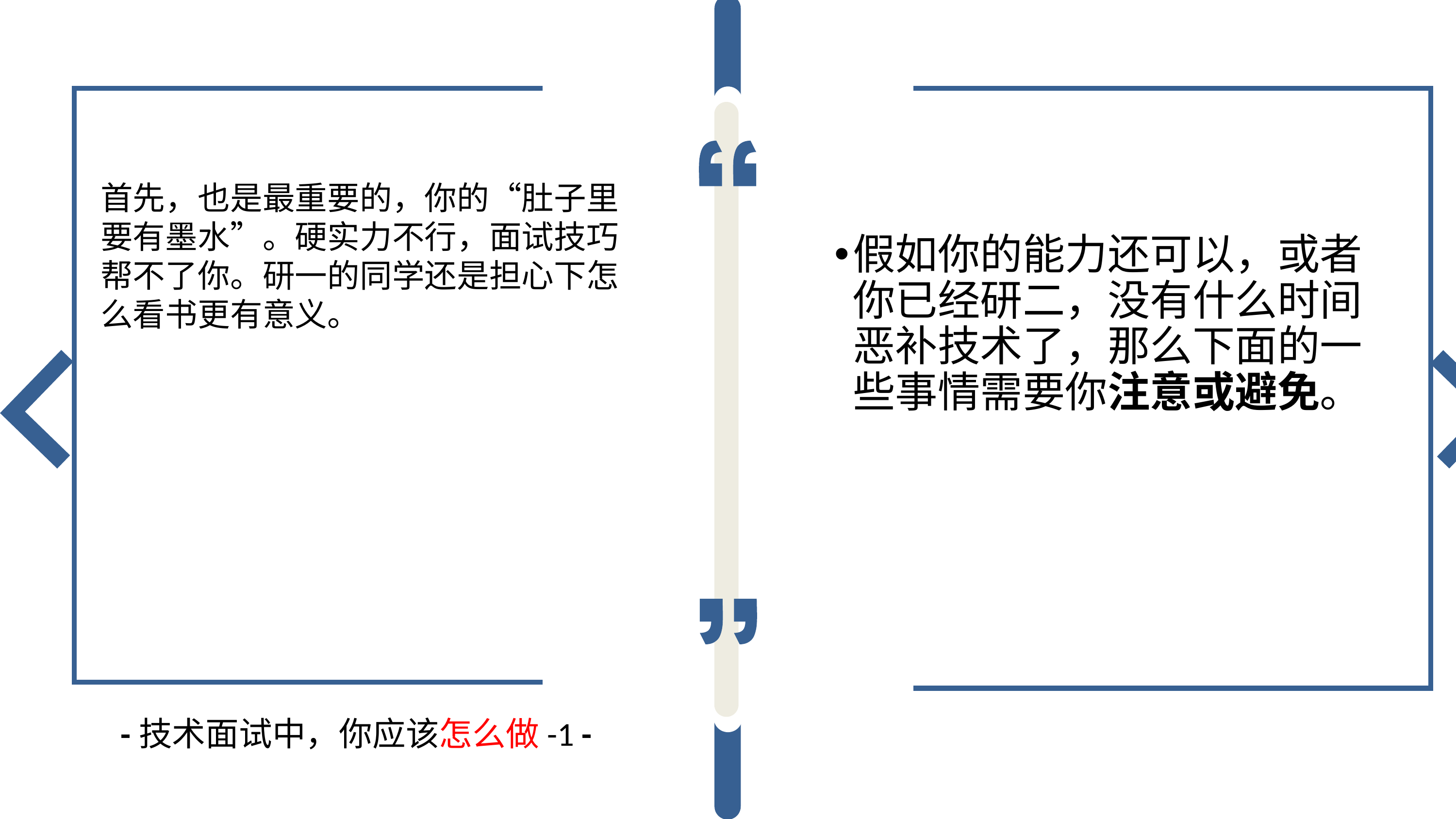

首先，也是最重要的，你的“肚子里要有墨水”。硬实力不行，面试技巧帮不了你。研一的同学还是担心下怎么看书更有意义。

假如你的能力还可以，或者你已经研二，没有什么时间恶补技术了，那么下面的一些事情需要你注意或避免。

-技术面试中，你应该怎么做-1 -